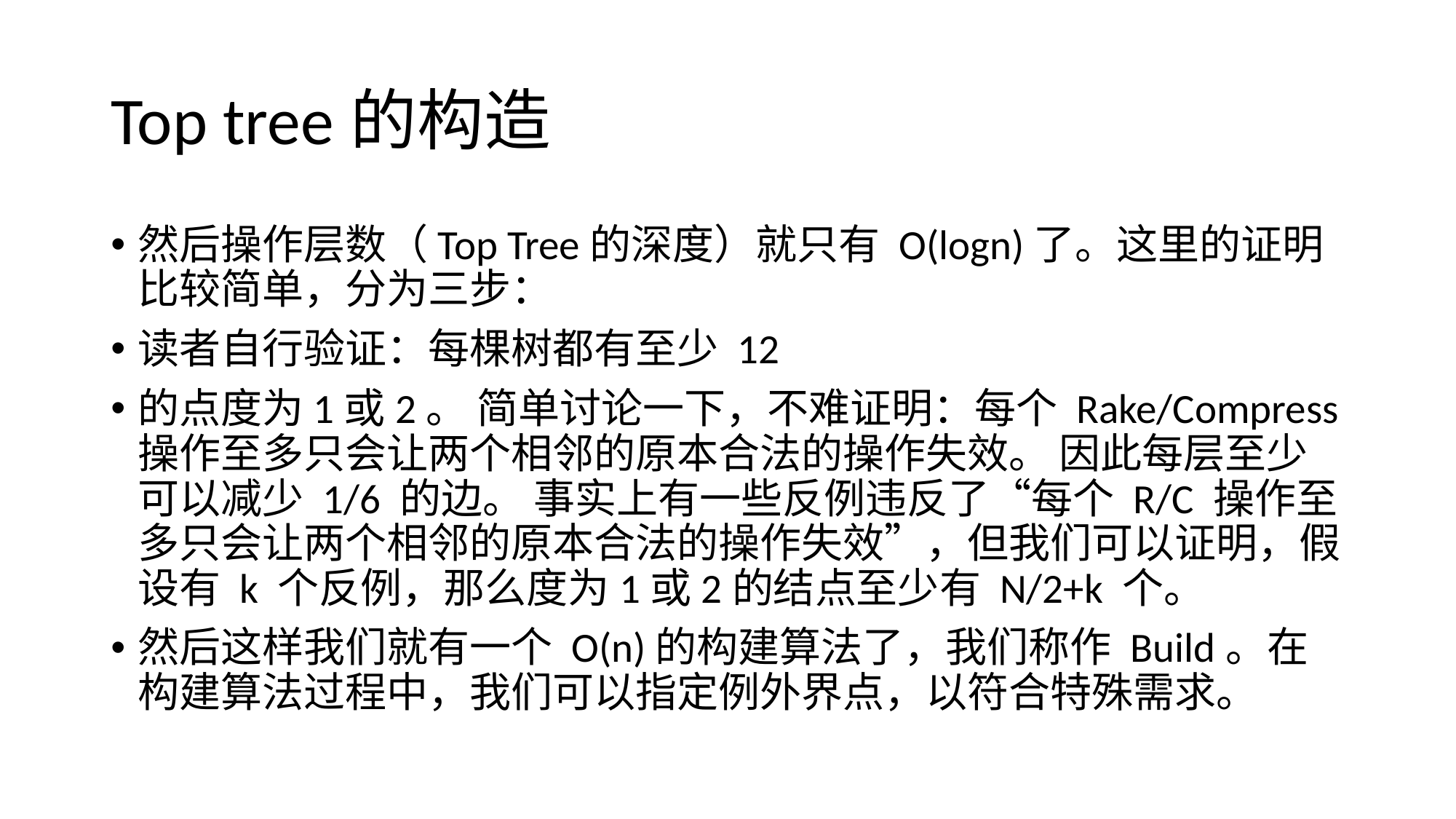

# Top tree的构造
然后操作层数（Top Tree的深度）就只有 O(logn)了。这里的证明比较简单，分为三步：
读者自行验证：每棵树都有至少 12
的点度为1或2。 简单讨论一下，不难证明：每个 Rake/Compress 操作至多只会让两个相邻的原本合法的操作失效。 因此每层至少可以减少 1/6 的边。 事实上有一些反例违反了“每个 R/C 操作至多只会让两个相邻的原本合法的操作失效”，但我们可以证明，假设有 k 个反例，那么度为1或2的结点至少有 N/2+k 个。
然后这样我们就有一个 O(n)的构建算法了，我们称作 Build。在构建算法过程中，我们可以指定例外界点，以符合特殊需求。